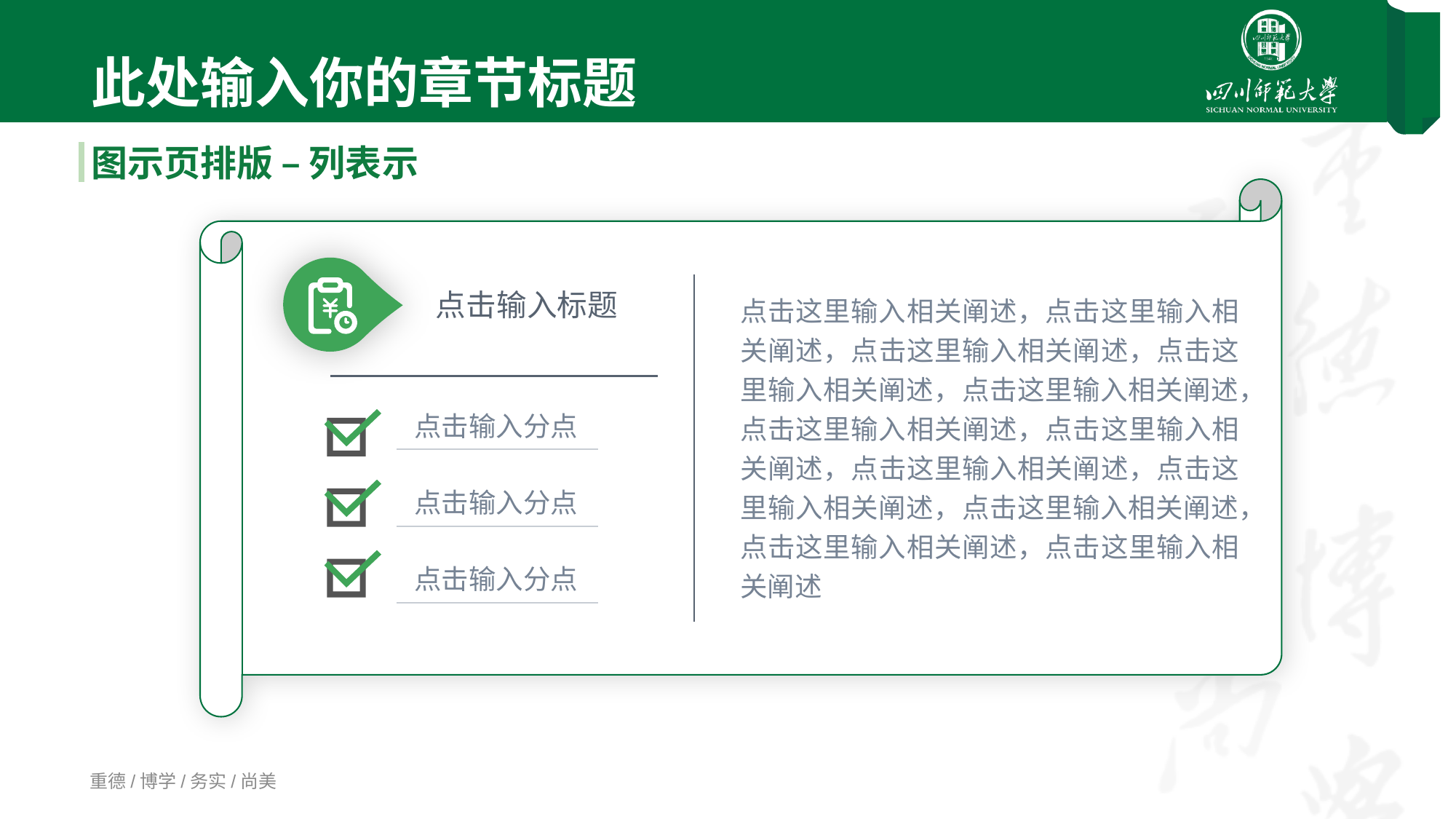

01
此处输入你的章节标题
图示页排版 – 列表示

点击输入标题
点击这里输入相关阐述，点击这里输入相关阐述，点击这里输入相关阐述，点击这里输入相关阐述，点击这里输入相关阐述，点击这里输入相关阐述，点击这里输入相关阐述，点击这里输入相关阐述，点击这里输入相关阐述，点击这里输入相关阐述，点击这里输入相关阐述，点击这里输入相关阐述
点击输入分点

点击输入分点
点击输入分点
重德/博学/务实/尚美